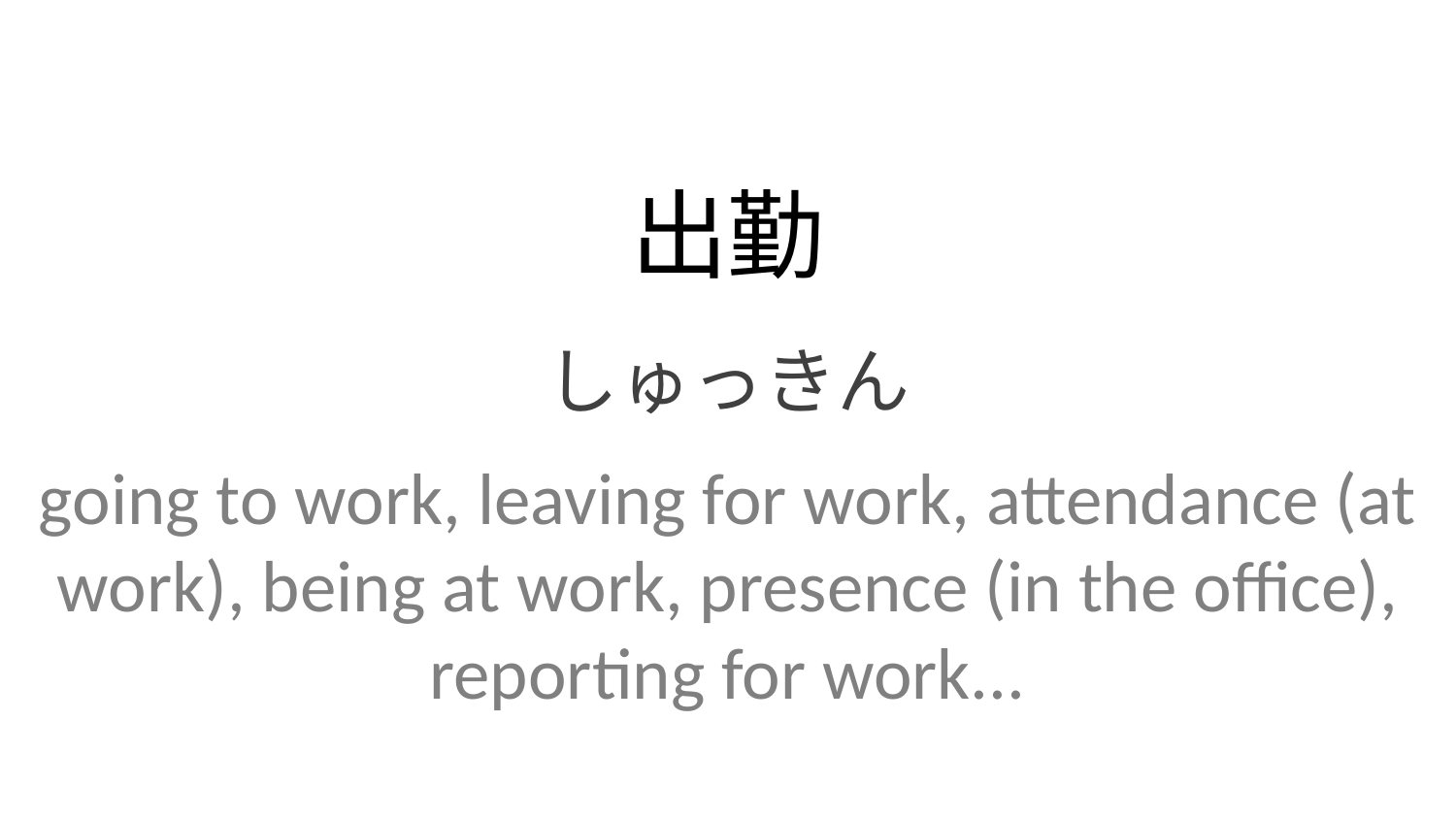

出勤

しゅっきん
going to work, leaving for work, attendance (at work), being at work, presence (in the office), reporting for work...